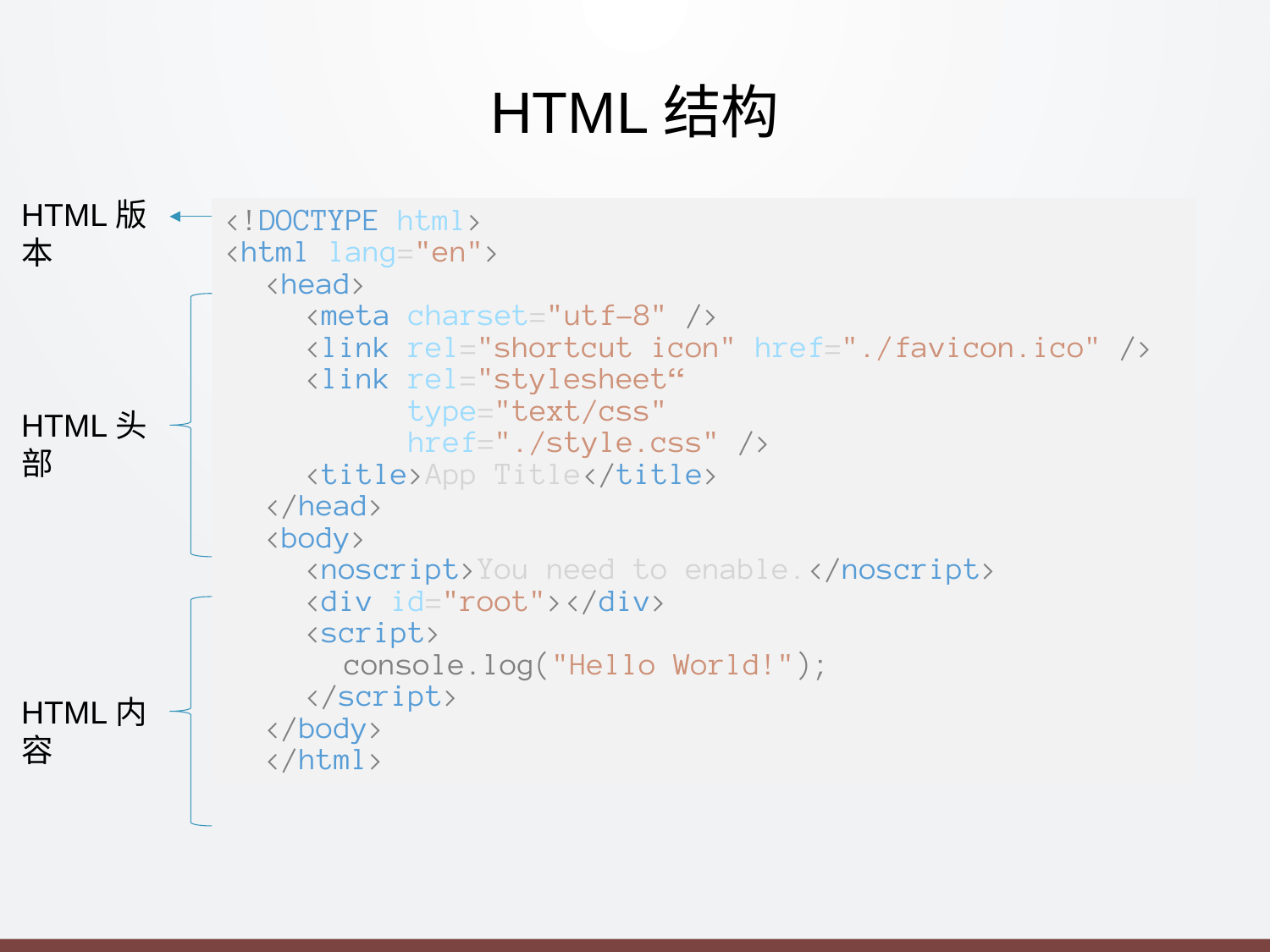

# HTML结构
HTML版本
| <!DOCTYPE html> <html lang="en"> <head> <meta charset="utf-8" /> <link rel="shortcut icon" href="./favicon.ico" /> <link rel="stylesheet“ type="text/css" href="./style.css" /> <title>App Title</title> </head> <body> <noscript>You need to enable.</noscript> <div id="root"></div> <script> console.log("Hello World!"); </script> </body> </html> |
| --- |

HTML头部

HTML内容